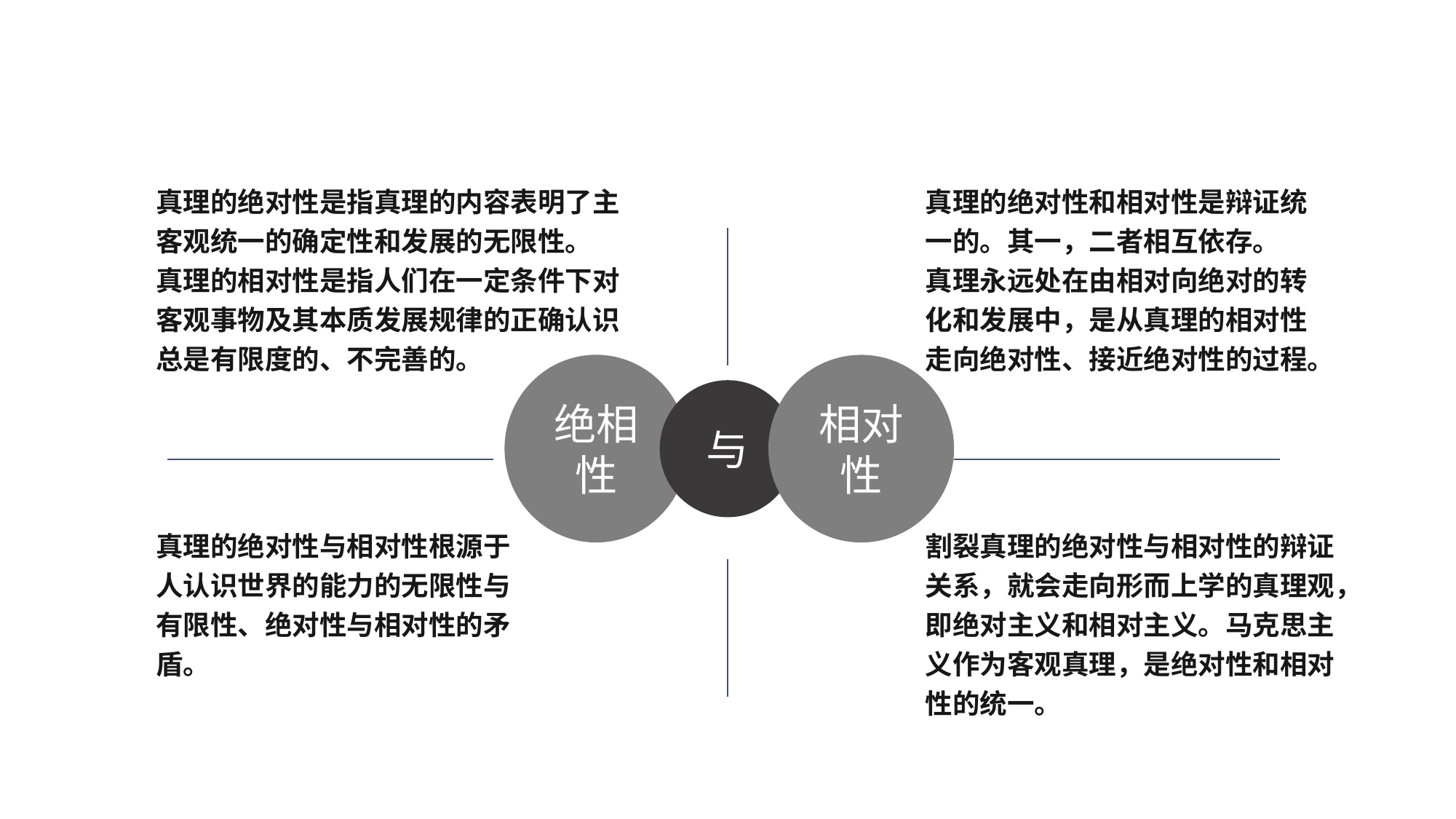

真理的绝对性是指真理的内容表明了主客观统一的确定性和发展的无限性。
真理的相对性是指人们在一定条件下对客观事物及其本质发展规律的正确认识总是有限度的、不完善的。

真理的绝对性和相对性是辩证统
一的。其一，二者相互依存。
真理永远处在由相对向绝对的转化和发展中，是从真理的相对性走向绝对性、接近绝对性的过程。
绝相性
相对性
与
真理的绝对性与相对性根源于人认识世界的能力的无限性与有限性、绝对性与相对性的矛盾。

割裂真理的绝对性与相对性的辩证关系，就会走向形而上学的真理观，即绝对主义和相对主义。马克思主义作为客观真理，是绝对性和相对性的统一。